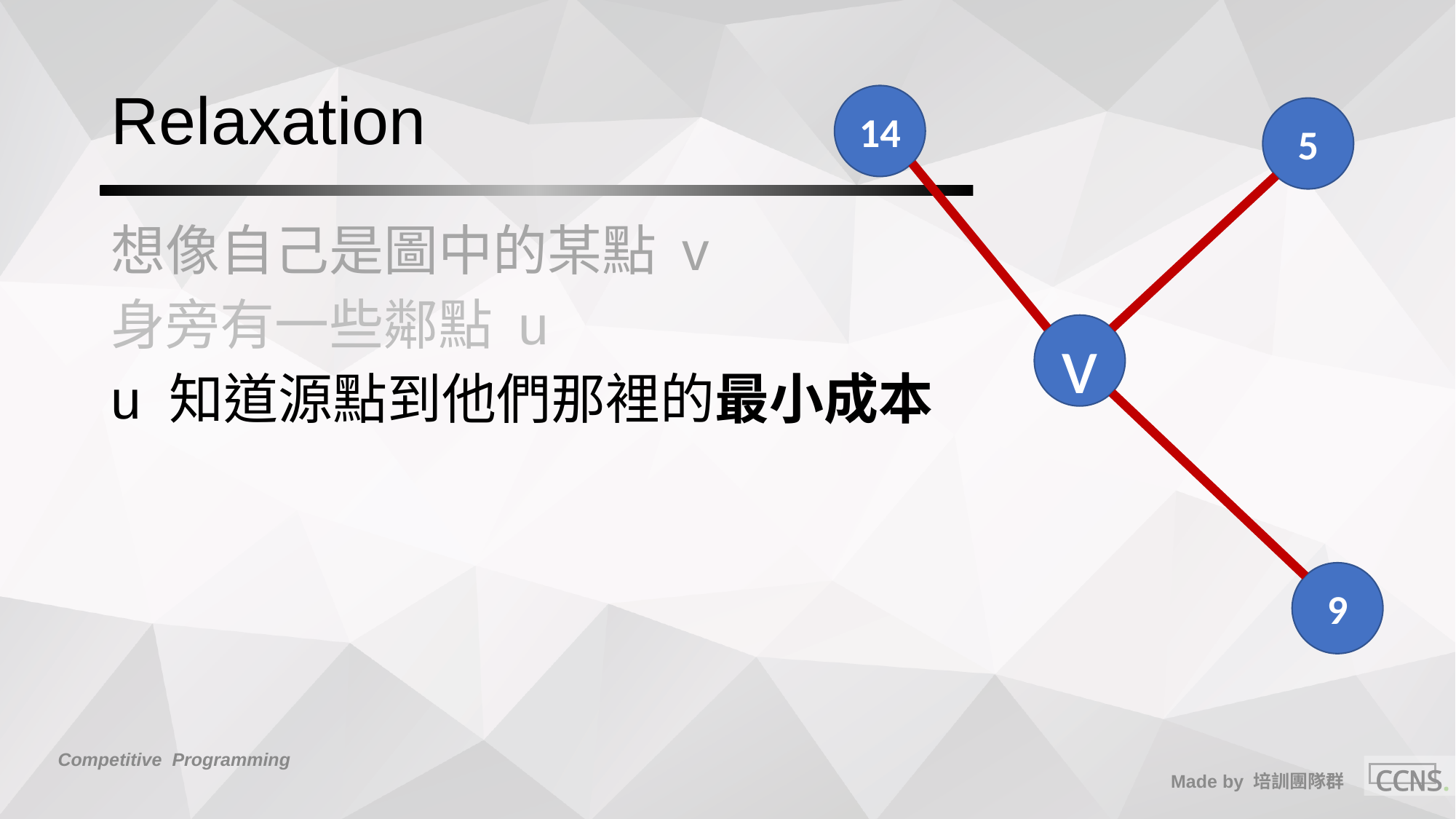

# Relaxation
14
5
想像自己是圖中的某點 v
身旁有一些鄰點 u
u 知道源點到他們那裡的最小成本
v
9